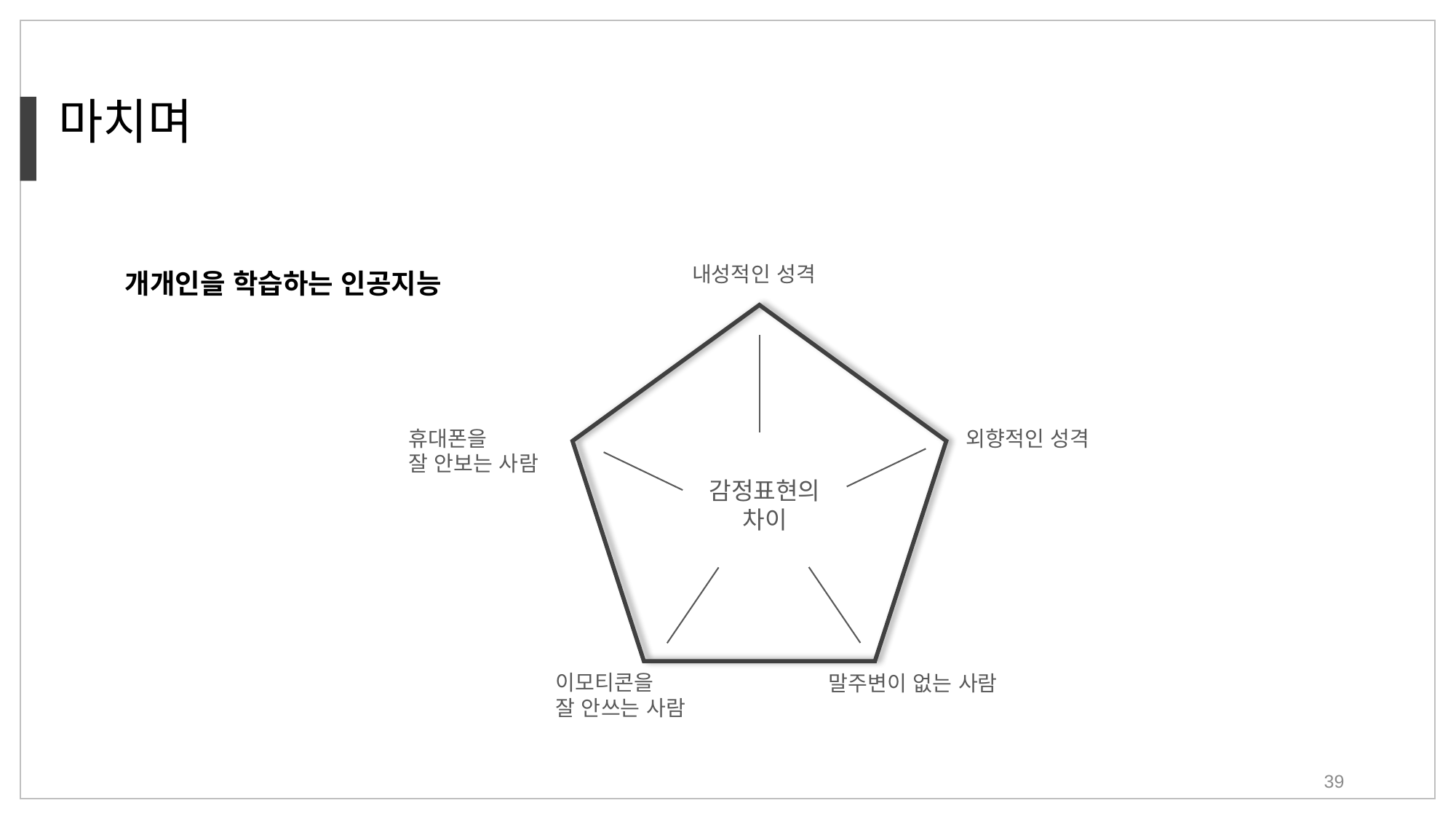

마치며

내성적인 성격
개개인을 학습하는 인공지능

휴대폰을
잘 안보는 사람
외향적인 성격
감정표현의
차이
이모티콘을
잘 안쓰는 사람
말주변이 없는 사람
39